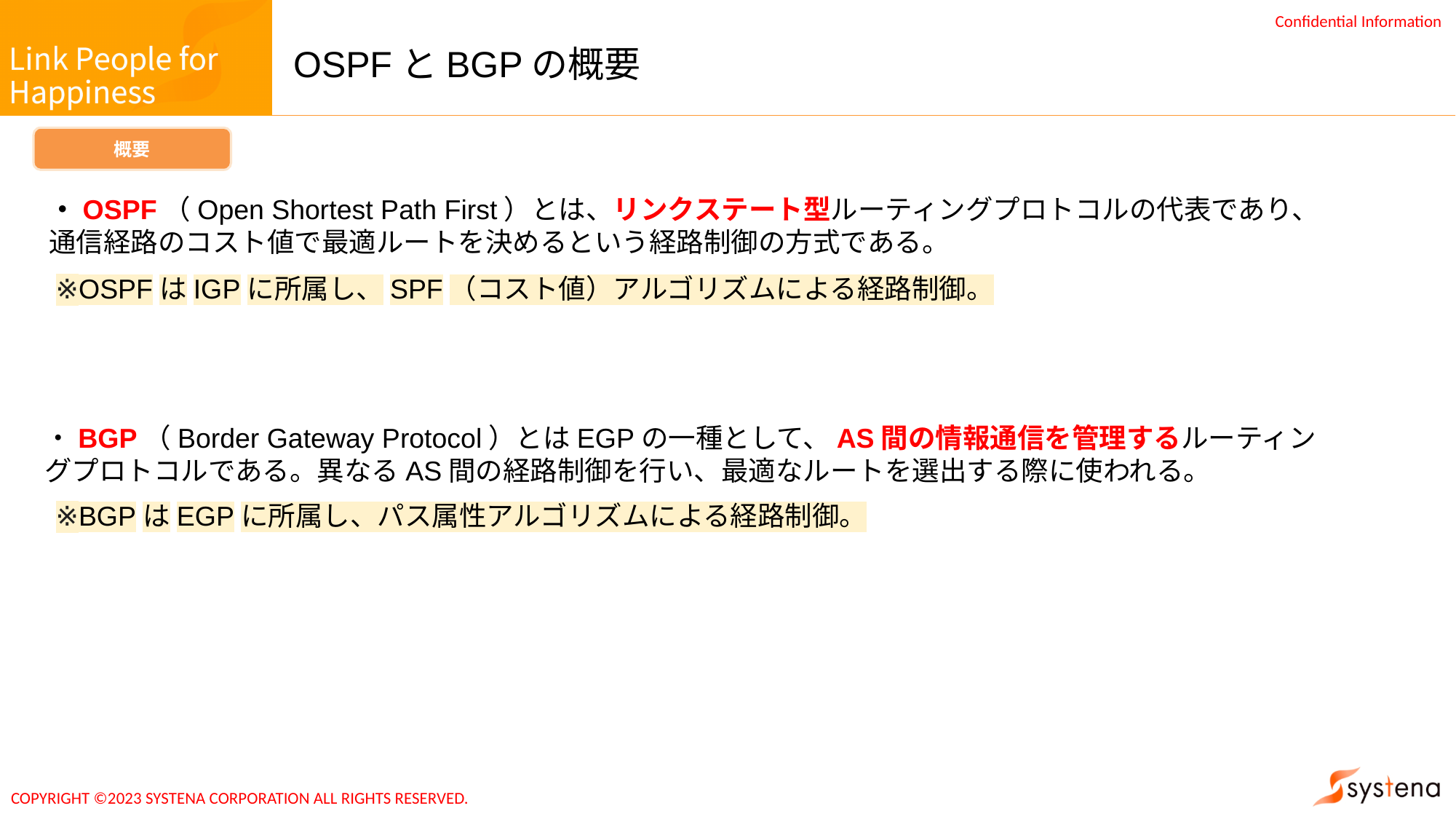

# OSPFとBGPの概要
概要
・OSPF（Open Shortest Path First）とは、リンクステート型ルーティングプロトコルの代表であり、通信経路のコスト値で最適ルートを決めるという経路制御の方式である。
※OSPFはIGPに所属し、SPF（コスト値）アルゴリズムによる経路制御。
・BGP（Border Gateway Protocol）とはEGPの一種として、AS間の情報通信を管理するルーティングプロトコルである。異なるAS間の経路制御を行い、最適なルートを選出する際に使われる。
※BGPはEGPに所属し、パス属性アルゴリズムによる経路制御。